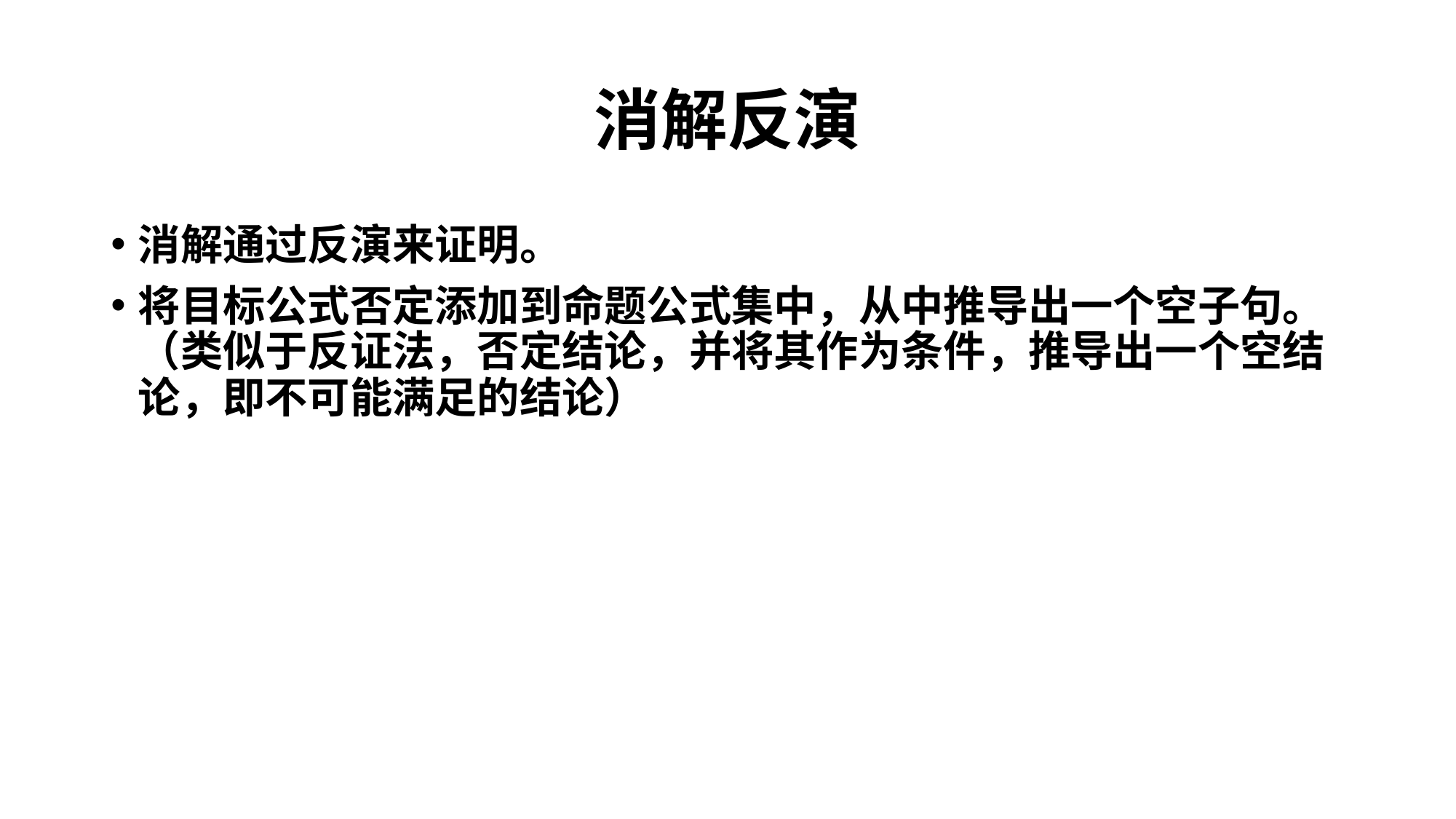

# 消解反演
消解通过反演来证明。
将目标公式否定添加到命题公式集中，从中推导出一个空子句。（类似于反证法，否定结论，并将其作为条件，推导出一个空结论，即不可能满足的结论）